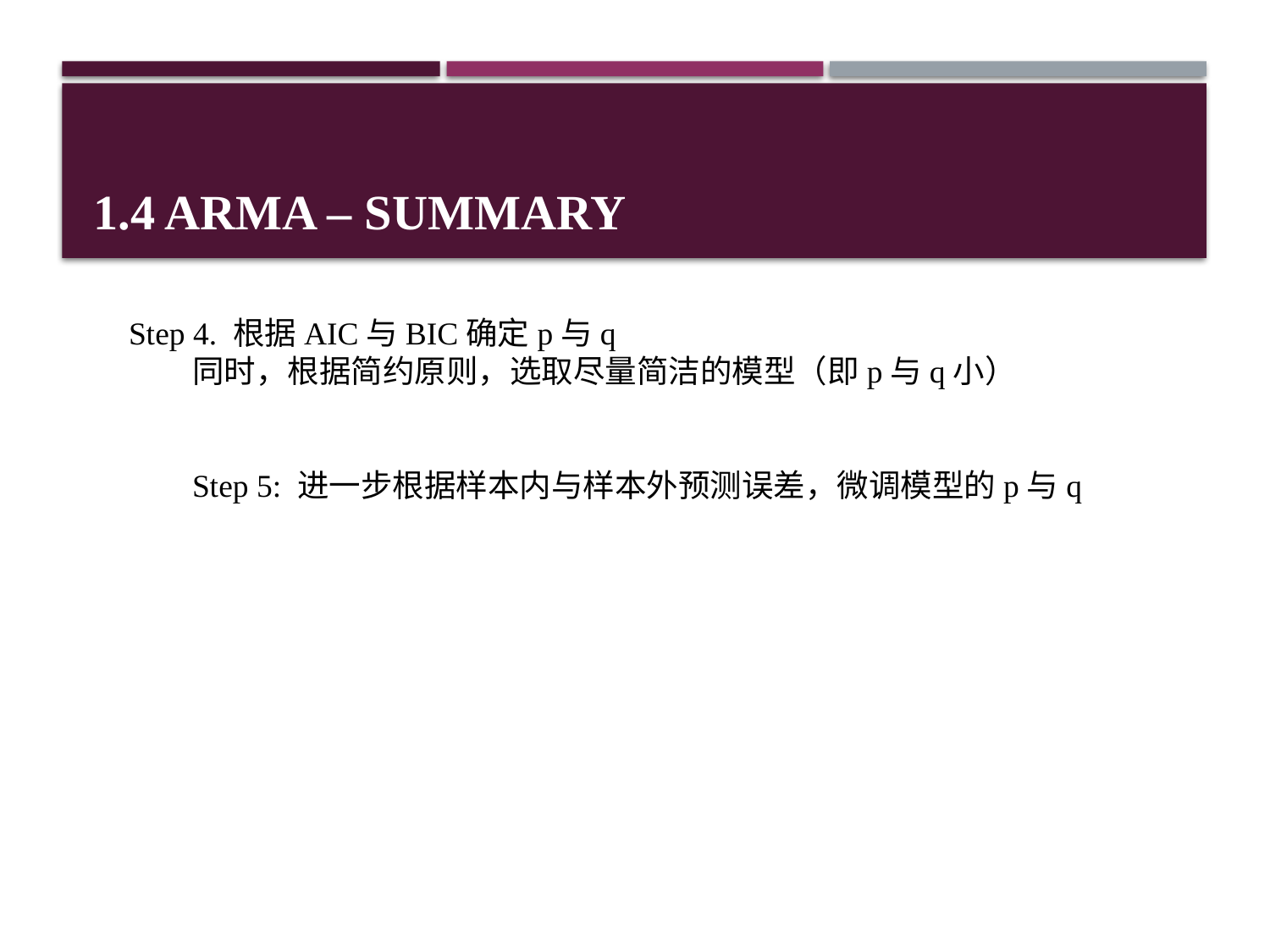

# 1.4 ARMA – summary
Step 4. 根据AIC与BIC确定p与q
同时，根据简约原则，选取尽量简洁的模型（即p与q小）

Step 5: 进一步根据样本内与样本外预测误差，微调模型的p与q